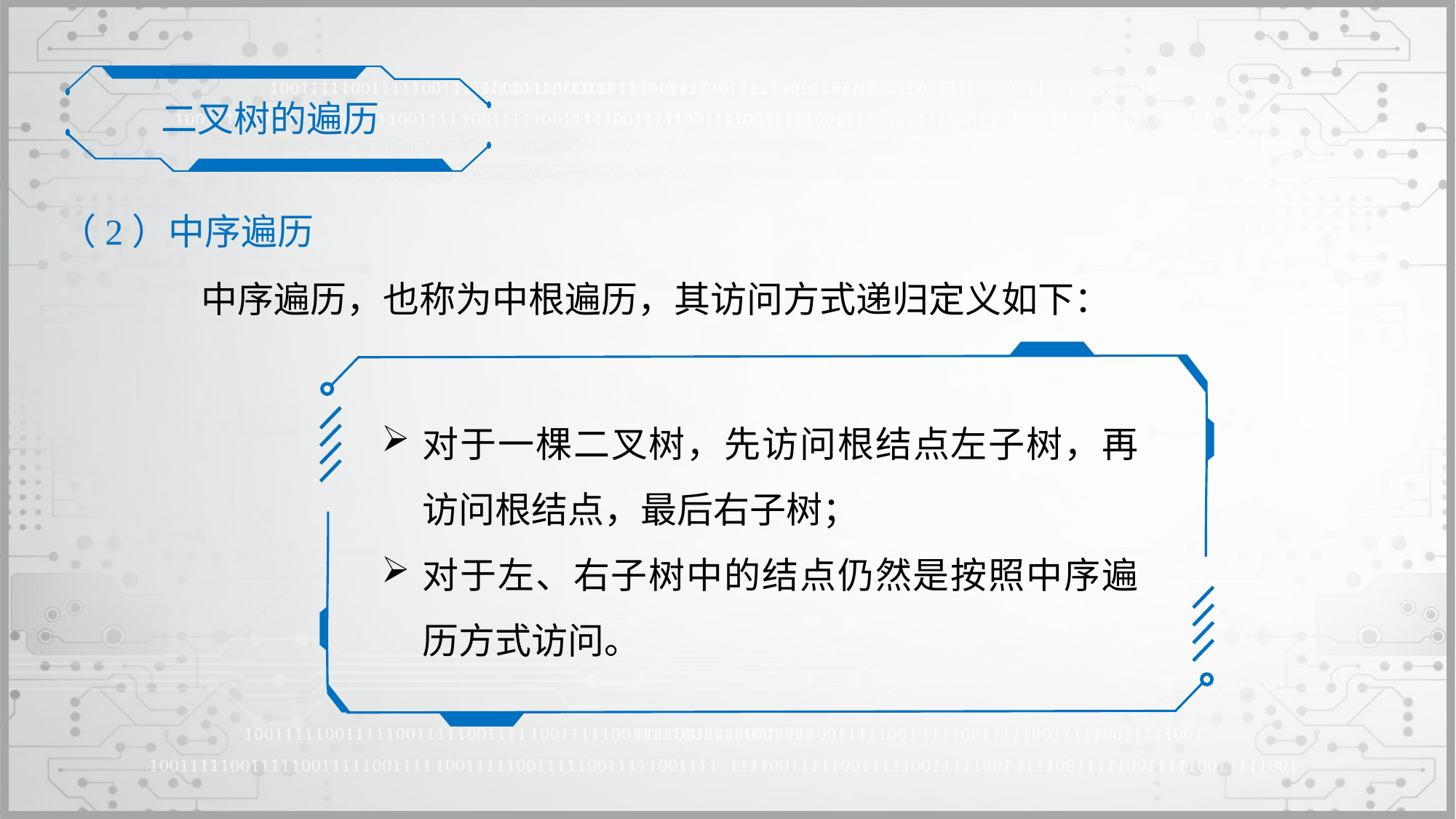

二叉树的遍历
（2）中序遍历
中序遍历，也称为中根遍历，其访问方式递归定义如下：

对于一棵二叉树，先访问根结点左子树，再访问根结点，最后右子树；
对于左、右子树中的结点仍然是按照中序遍历方式访问。